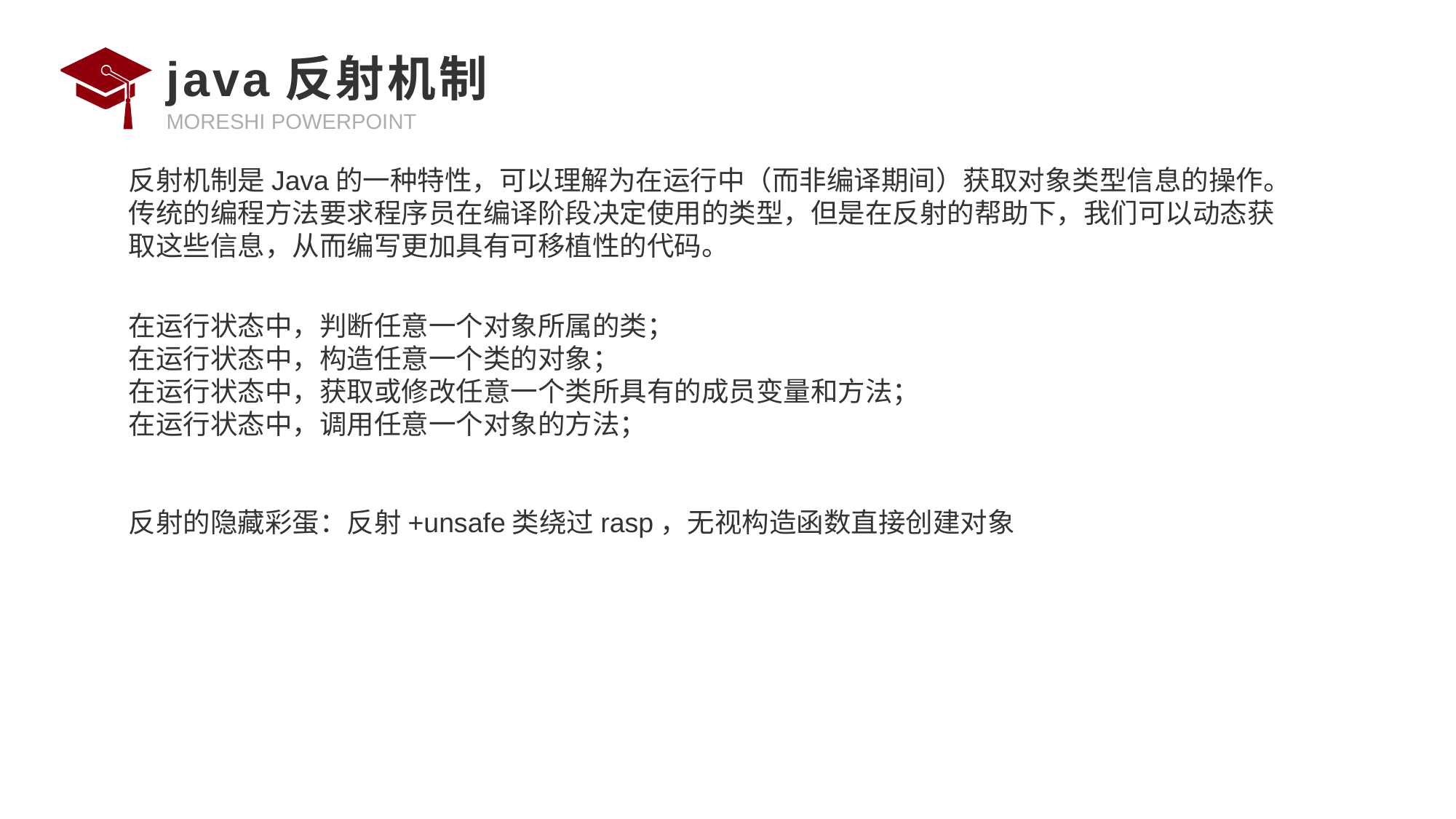

# java反射机制
反射机制是Java的一种特性，可以理解为在运行中（而非编译期间）获取对象类型信息的操作。传统的编程方法要求程序员在编译阶段决定使用的类型，但是在反射的帮助下，我们可以动态获取这些信息，从而编写更加具有可移植性的代码。
在运行状态中，判断任意一个对象所属的类；
在运行状态中，构造任意一个类的对象；
在运行状态中，获取或修改任意一个类所具有的成员变量和方法；
在运行状态中，调用任意一个对象的方法；

反射的隐藏彩蛋：反射+unsafe类绕过rasp，无视构造函数直接创建对象